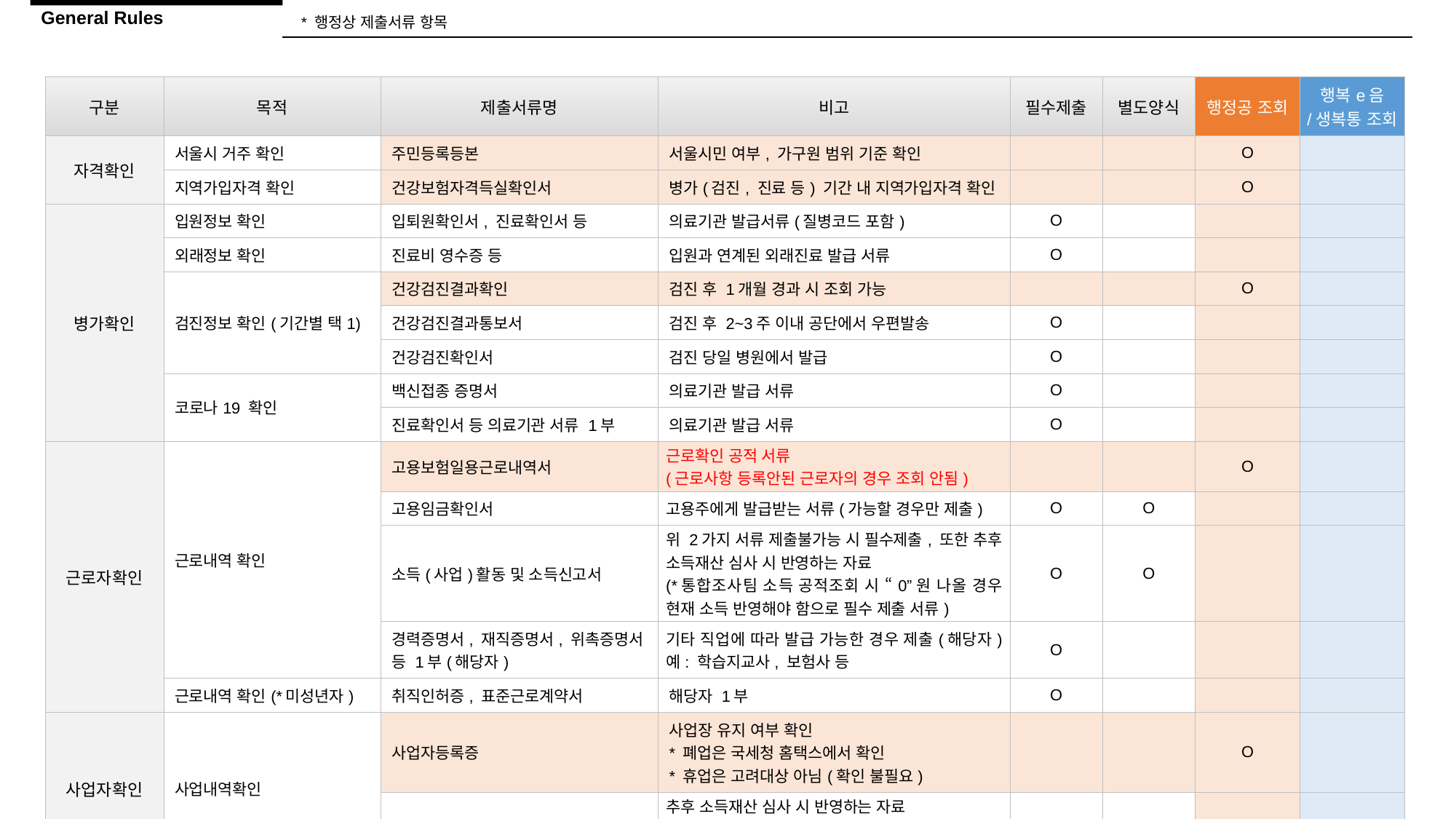

General Rules
* 행정상 제출서류 항목
| 구분 | 목적 | 제출서류명 | 비고 | 필수제출 | 별도양식 | 행정공 조회 | 행복e음 /생복통 조회 |
| --- | --- | --- | --- | --- | --- | --- | --- |
| 자격확인 | 서울시 거주 확인 | 주민등록등본 | 서울시민 여부, 가구원 범위 기준 확인 |  |  | O |  |
|  | 지역가입자격 확인 | 건강보험자격득실확인서 | 병가(검진, 진료 등) 기간 내 지역가입자격 확인 |  |  | O |  |
| 병가확인 | 입원정보 확인 | 입퇴원확인서, 진료확인서 등 | 의료기관 발급서류(질병코드 포함) | O |  |  |  |
|  | 외래정보 확인 | 진료비 영수증 등 | 입원과 연계된 외래진료 발급 서류 | O |  |  |  |
|  | 검진정보 확인(기간별 택1) | 건강검진결과확인 | 검진 후 1개월 경과 시 조회 가능 |  |  | O |  |
|  |  | 건강검진결과통보서 | 검진 후 2~3주 이내 공단에서 우편발송 | O |  |  |  |
|  |  | 건강검진확인서 | 검진 당일 병원에서 발급 | O |  |  |  |
|  | 코로나19 확인 | 백신접종 증명서 | 의료기관 발급 서류 | O |  |  |  |
|  |  | 진료확인서 등 의료기관 서류 1부 | 의료기관 발급 서류 | O |  |  |  |
| 근로자확인 | 근로내역 확인 | 고용보험일용근로내역서 | 근로확인 공적 서류 (근로사항 등록안된 근로자의 경우 조회 안됨) |  |  | O |  |
|  |  | 고용임금확인서 | 고용주에게 발급받는 서류(가능할 경우만 제출) | O | O |  |  |
|  |  | 소득(사업)활동 및 소득신고서 | 위 2가지 서류 제출불가능 시 필수제출, 또한 추후 소득재산 심사 시 반영하는 자료 (\*통합조사팀 소득 공적조회 시 “0”원 나올 경우 현재 소득 반영해야 함으로 필수 제출 서류) | O | O |  |  |
|  |  | 경력증명서, 재직증명서, 위촉증명서 등 1부(해당자) | 기타 직업에 따라 발급 가능한 경우 제출(해당자) 예: 학습지교사, 보험사 등 | O |  |  |  |
|  | 근로내역 확인(\*미성년자) | 취직인허증, 표준근로계약서 | 해당자 1부 | O |  |  |  |
| 사업자확인 | 사업내역확인 | 사업자등록증 | 사업장 유지 여부 확인 \* 폐업은 국세청 홈택스에서 확인 \* 휴업은 고려대상 아님(확인 불필요) |  |  | O |  |
|  |  | 소득(사업)활동 및 소득신고서 | 추후 소득재산 심사 시 반영하는 자료 (\*통합조사팀 소득 공적조회 시 “0”원 나올 경우 현재 소득 반영해야 함으로 필수 제출 서류) |  |  |  |  |